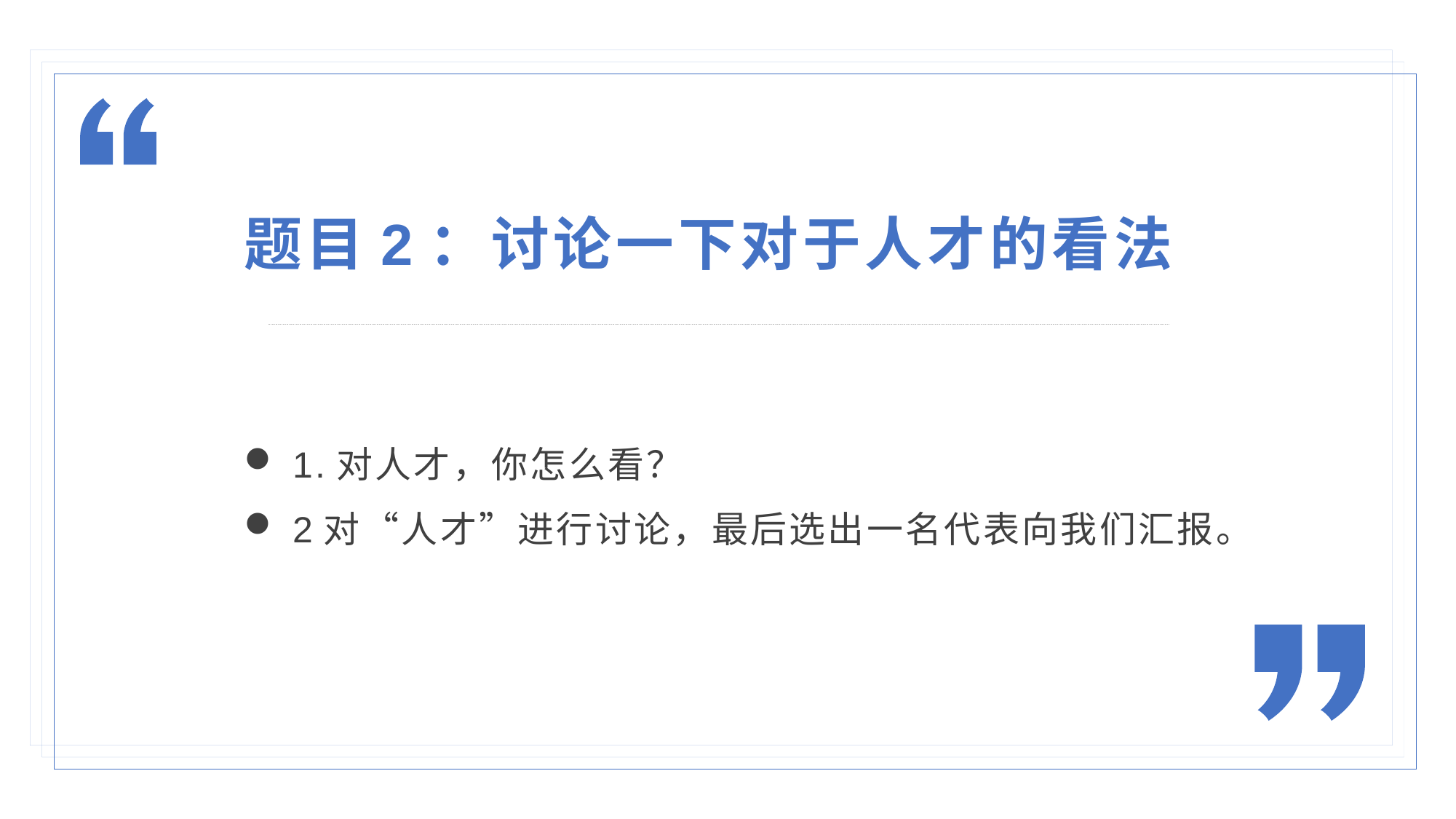

题目2：讨论一下对于人才的看法
1.对人才，你怎么看？
2对“人才”进行讨论，最后选出一名代表向我们汇报。